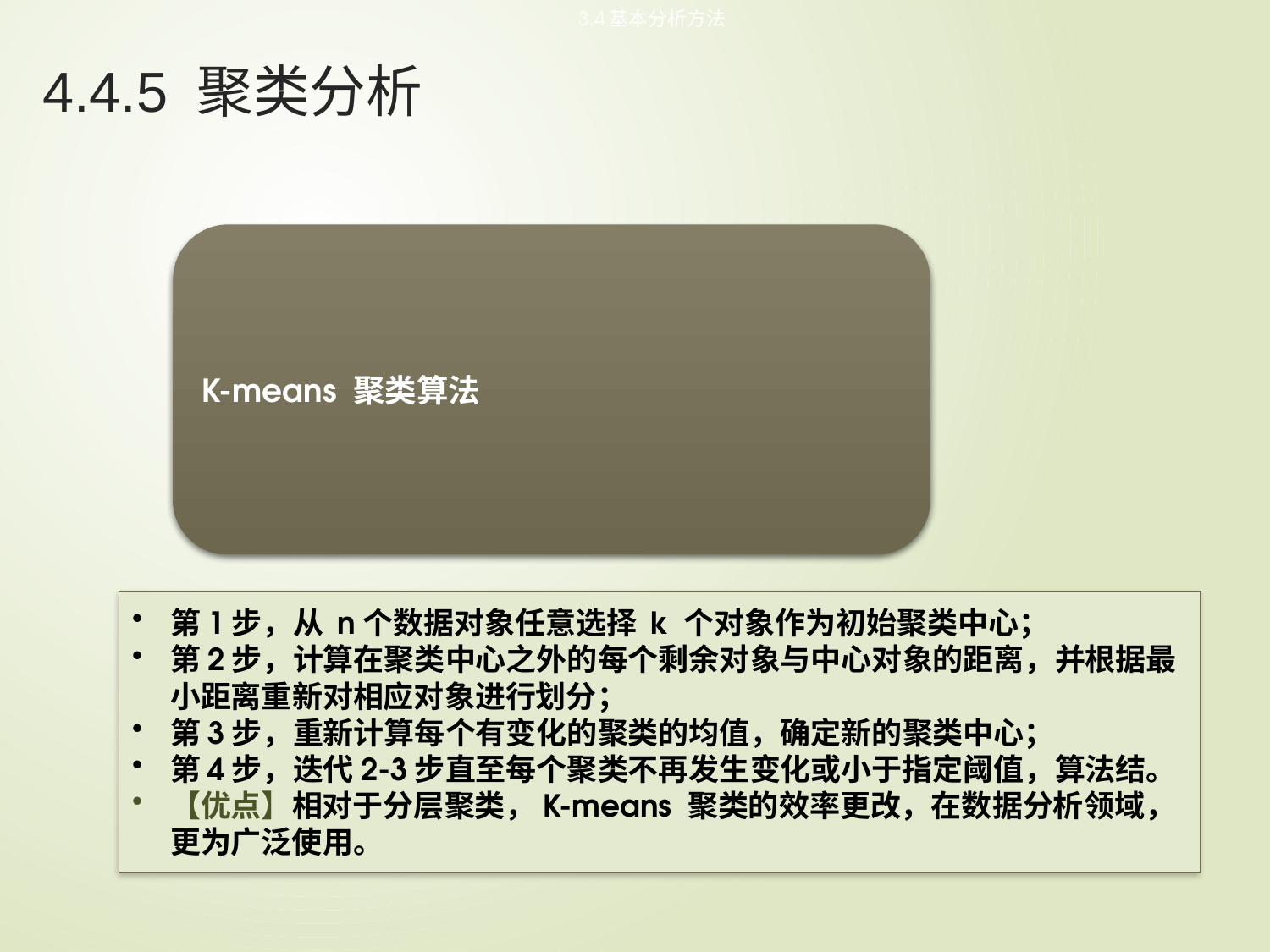

3.4基本分析方法
# 4.4.5 聚类分析
K-means 聚类算法
第1步，从 n个数据对象任意选择 k 个对象作为初始聚类中心；
第2步，计算在聚类中心之外的每个剩余对象与中心对象的距离，并根据最小距离重新对相应对象进行划分；
第3步，重新计算每个有变化的聚类的均值，确定新的聚类中心；
第4步，迭代2-3步直至每个聚类不再发生变化或小于指定阈值，算法结。
【优点】相对于分层聚类，K-means 聚类的效率更改，在数据分析领域，更为广泛使用。